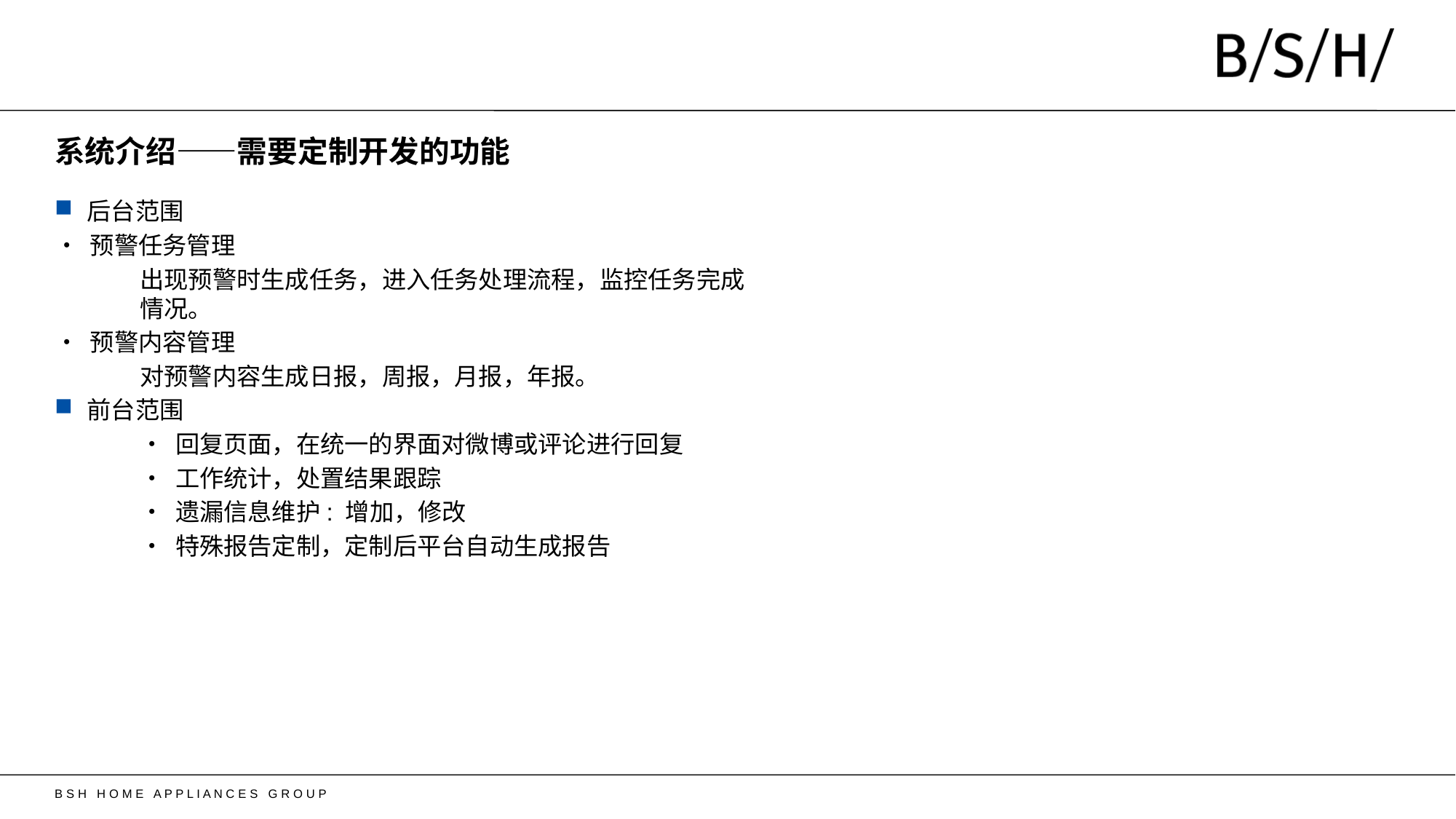

# 系统介绍——需要定制开发的功能
后台范围
• 预警任务管理
出现预警时生成任务，进入任务处理流程，监控任务完成情况。
• 预警内容管理
对预警内容生成日报，周报，月报，年报。
前台范围
• 回复页面，在统一的界面对微博或评论进行回复
• 工作统计，处置结果跟踪
• 遗漏信息维护: 增加，修改
• 特殊报告定制，定制后平台自动生成报告